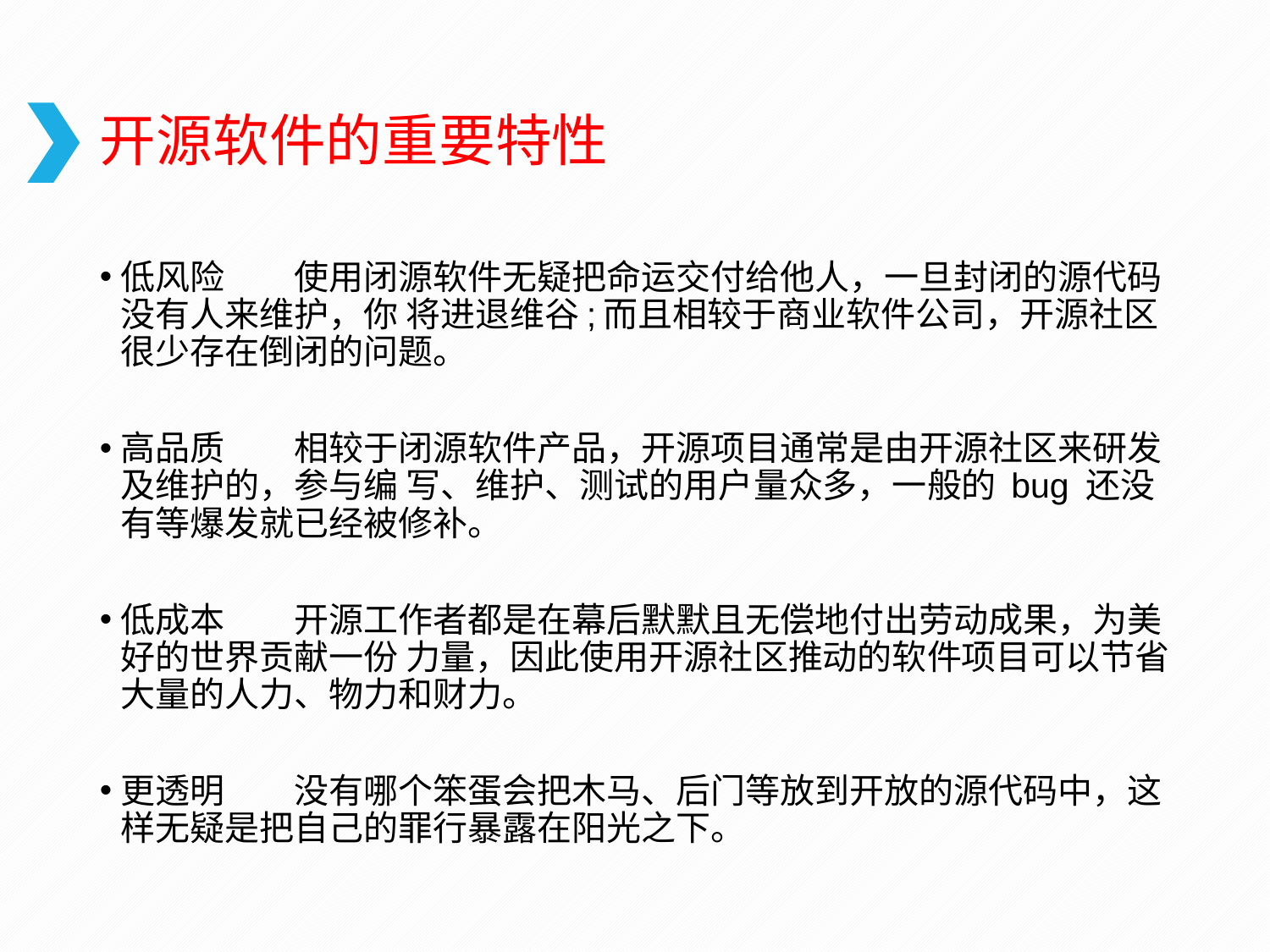

# 开源软件的重要特性
低风险　　使用闭源软件无疑把命运交付给他人，一旦封闭的源代码没有人来维护，你 将进退维谷;而且相较于商业软件公司，开源社区很少存在倒闭的问题。

高品质　　相较于闭源软件产品，开源项目通常是由开源社区来研发及维护的，参与编 写、维护、测试的用户量众多，一般的 bug 还没有等爆发就已经被修补。

低成本　　开源工作者都是在幕后默默且无偿地付出劳动成果，为美好的世界贡献一份 力量，因此使用开源社区推动的软件项目可以节省大量的人力、物力和财力。

更透明　　没有哪个笨蛋会把木马、后门等放到开放的源代码中，这样无疑是把自己的罪行暴露在阳光之下。